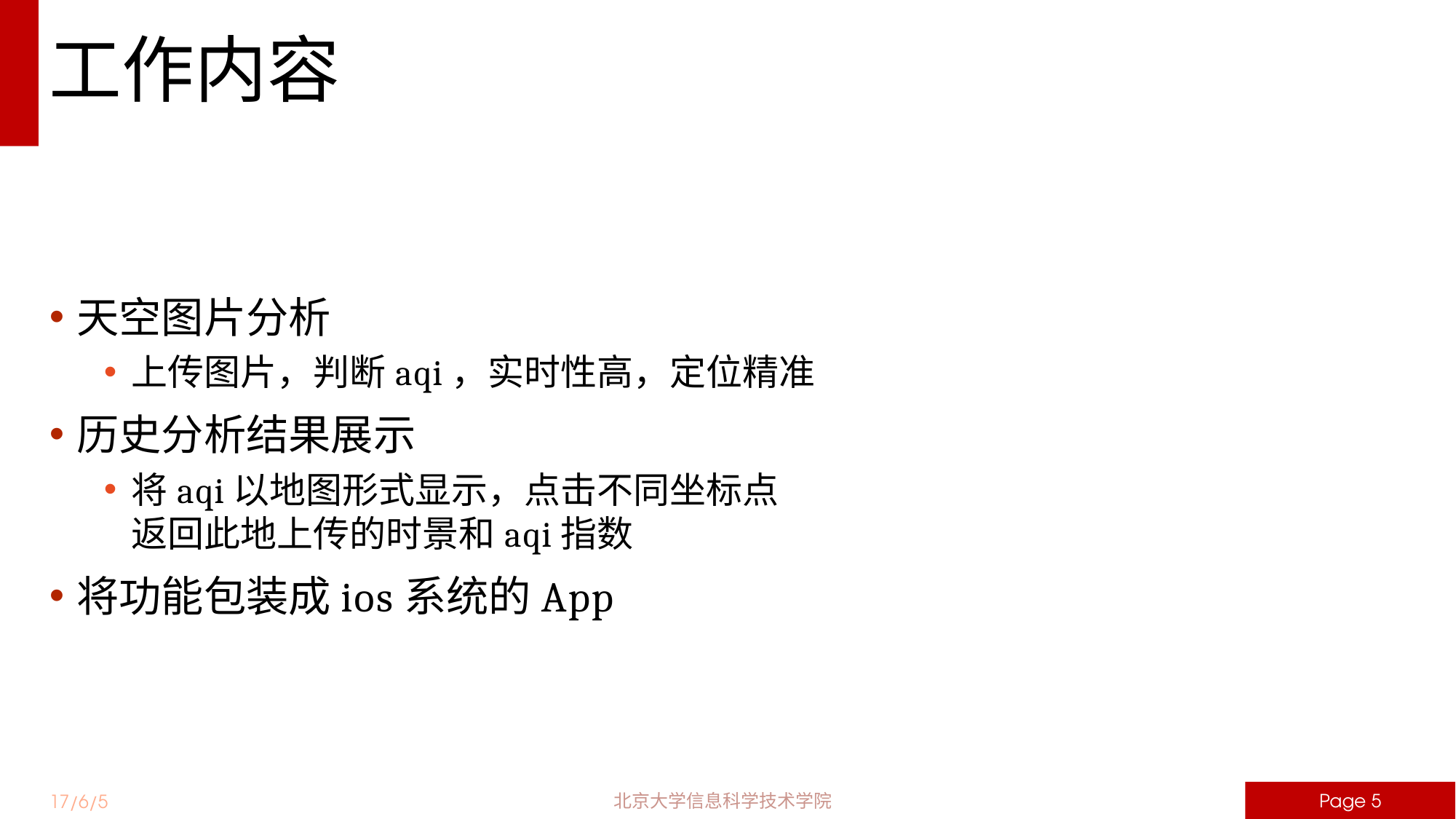

# 工作内容
天空图片分析
上传图片，判断aqi，实时性高，定位精准
历史分析结果展示
将aqi以地图形式显示，点击不同坐标点
返回此地上传的时景和aqi指数
将功能包装成ios系统的App
Page 5
北京大学信息科学技术学院
17/6/5